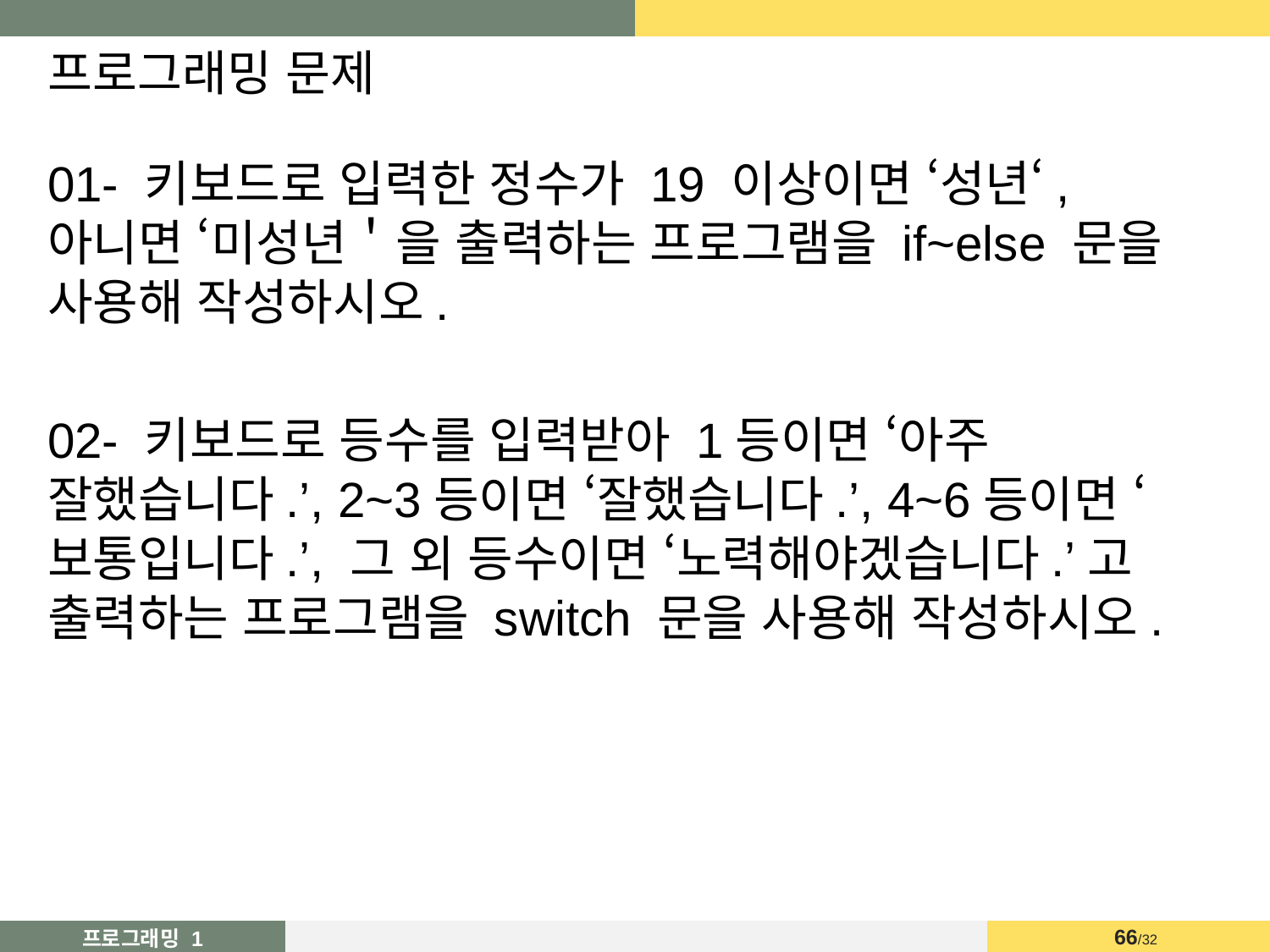

# 프로그래밍 문제
01- 키보드로 입력한 정수가 19 이상이면 ‘성년‘, 아니면 ‘미성년＇을 출력하는 프로그램을 if~else 문을 사용해 작성하시오.

02- 키보드로 등수를 입력받아 1등이면 ‘아주 잘했습니다.’, 2~3등이면 ‘잘했습니다.’, 4~6등이면 ‘보통입니다.’, 그 외 등수이면 ‘노력해야겠습니다.’고 출력하는 프로그램을 switch 문을 사용해 작성하시오.